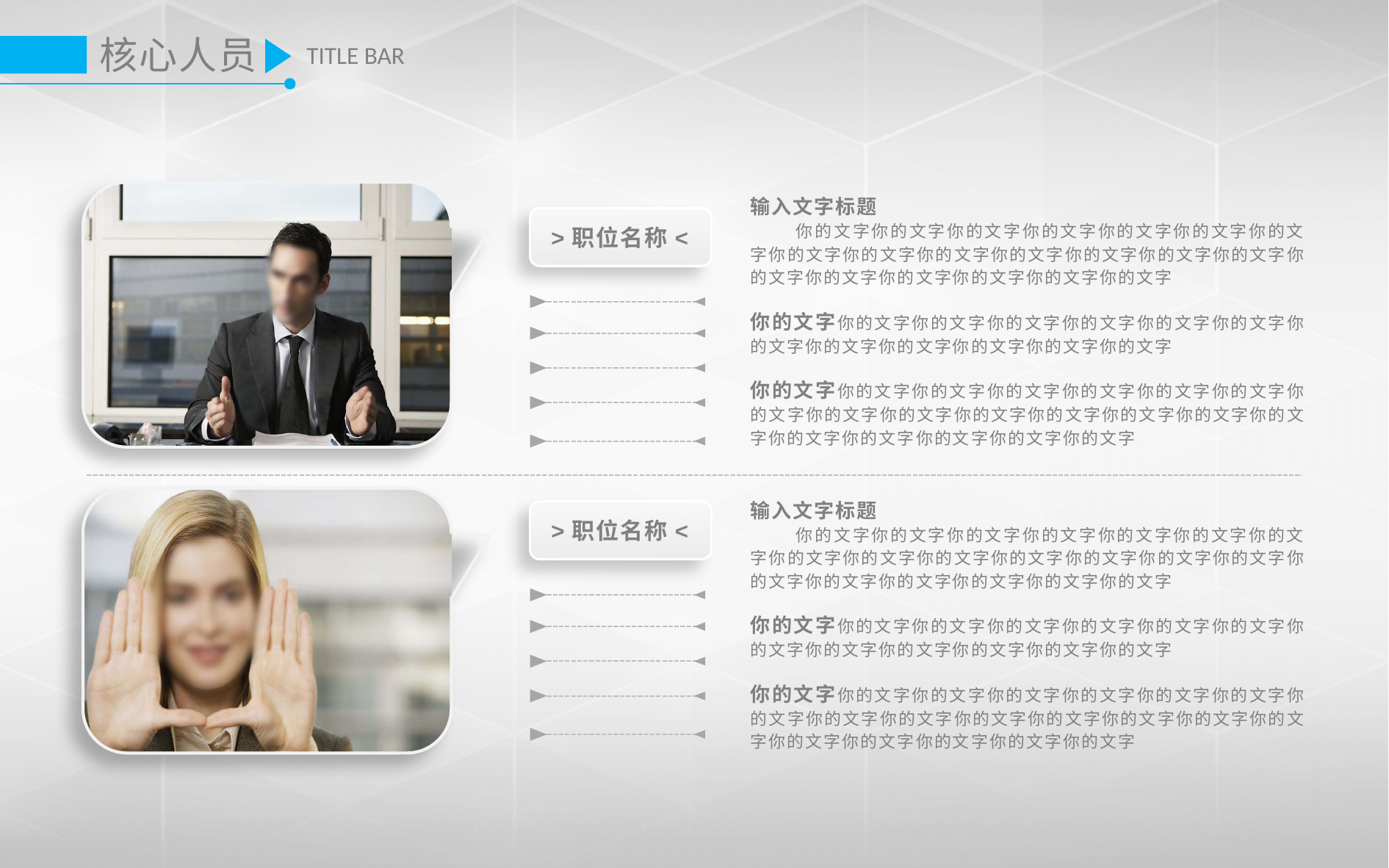

核心人员
TITLE BAR

输入文字标题
       你的文字你的文字你的文字你的文字你的文字你的文字你的文字你的文字你的文字你的文字你的文字你的文字你的文字你的文字你的文字你的文字你的文字你的文字你的文字你的文字

你的文字你的文字你的文字你的文字你的文字你的文字你的文字你的文字你的文字你的文字你的文字你的文字你的文字

你的文字你的文字你的文字你的文字你的文字你的文字你的文字你的文字你的文字你的文字你的文字你的文字你的文字你的文字你的文字你的文字你的文字你的文字你的文字你的文字

>职位名称<

输入文字标题
       你的文字你的文字你的文字你的文字你的文字你的文字你的文字你的文字你的文字你的文字你的文字你的文字你的文字你的文字你的文字你的文字你的文字你的文字你的文字你的文字

你的文字你的文字你的文字你的文字你的文字你的文字你的文字你的文字你的文字你的文字你的文字你的文字你的文字

你的文字你的文字你的文字你的文字你的文字你的文字你的文字你的文字你的文字你的文字你的文字你的文字你的文字你的文字你的文字你的文字你的文字你的文字你的文字你的文字

>职位名称<